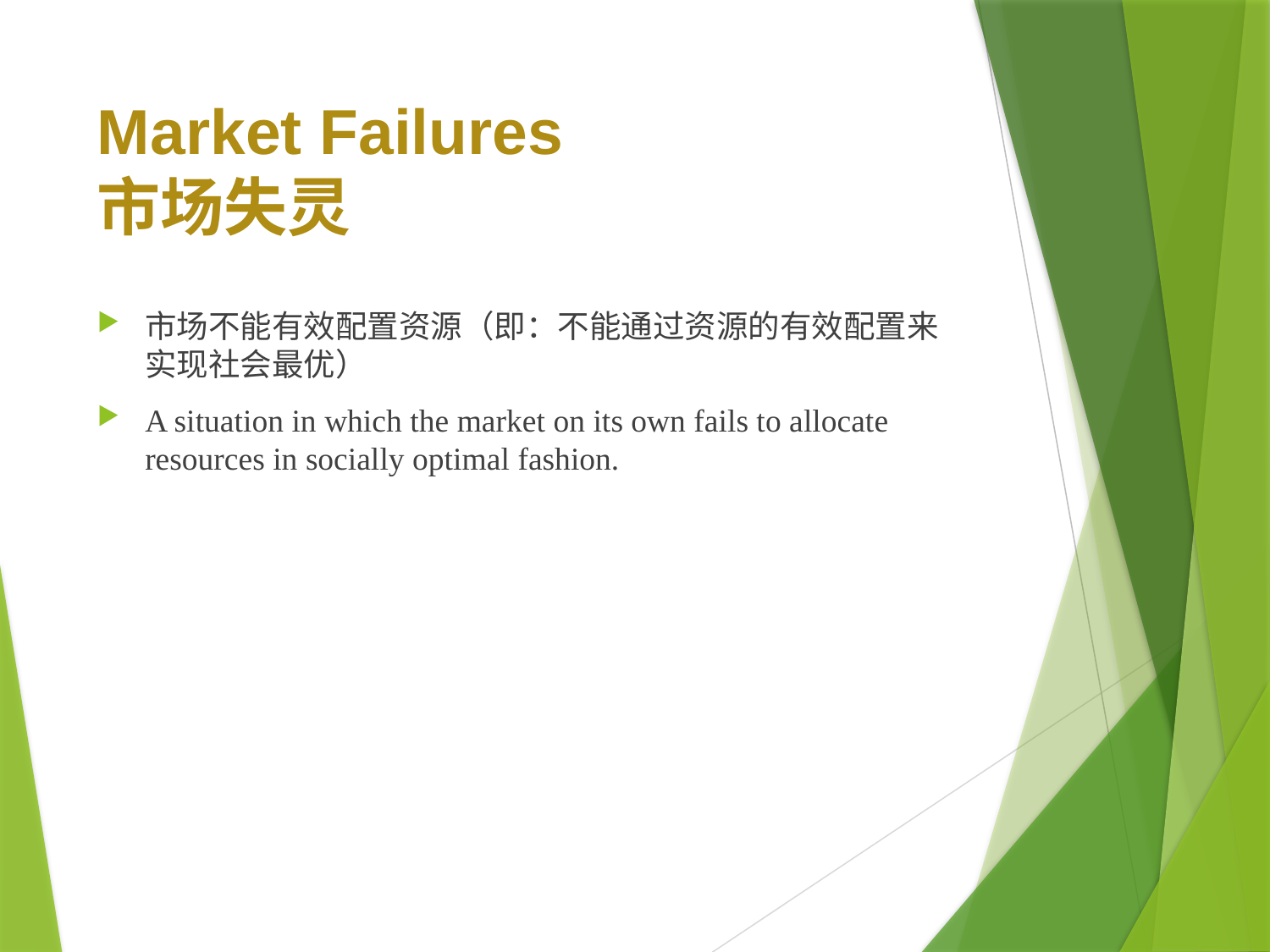

# Market Failures 市场失灵
市场不能有效配置资源（即：不能通过资源的有效配置来实现社会最优）
A situation in which the market on its own fails to allocate resources in socially optimal fashion.